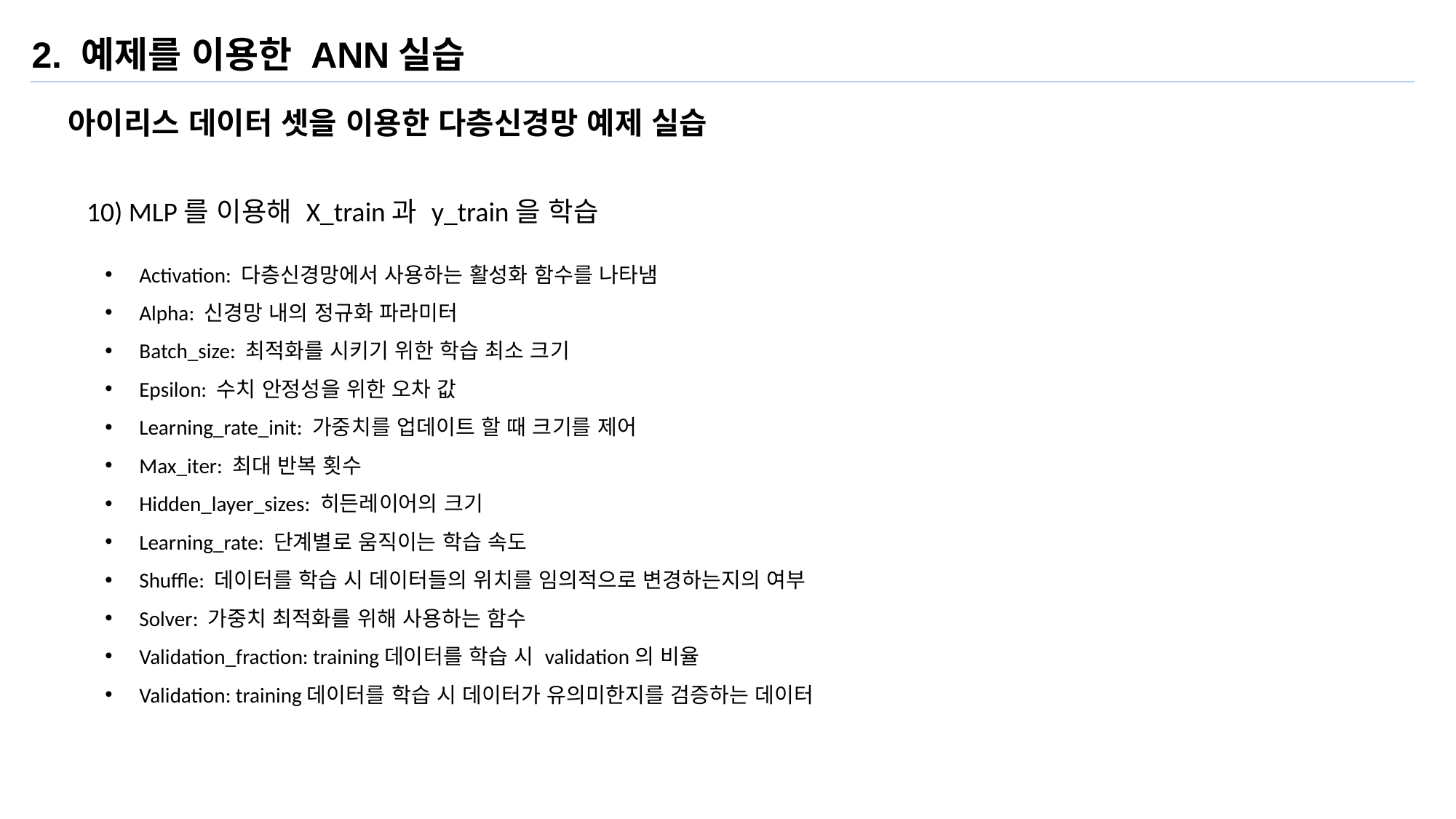

2. 예제를 이용한 ANN실습
아이리스 데이터 셋을 이용한 다층신경망 예제 실습
10) MLP를 이용해 X_train과 y_train을 학습
Activation: 다층신경망에서 사용하는 활성화 함수를 나타냄
Alpha: 신경망 내의 정규화 파라미터
Batch_size: 최적화를 시키기 위한 학습 최소 크기
Epsilon: 수치 안정성을 위한 오차 값
Learning_rate_init: 가중치를 업데이트 할 때 크기를 제어
Max_iter: 최대 반복 횟수
Hidden_layer_sizes: 히든레이어의 크기
Learning_rate: 단계별로 움직이는 학습 속도
Shuffle: 데이터를 학습 시 데이터들의 위치를 임의적으로 변경하는지의 여부
Solver: 가중치 최적화를 위해 사용하는 함수
Validation_fraction: training데이터를 학습 시 validation의 비율
Validation: training데이터를 학습 시 데이터가 유의미한지를 검증하는 데이터